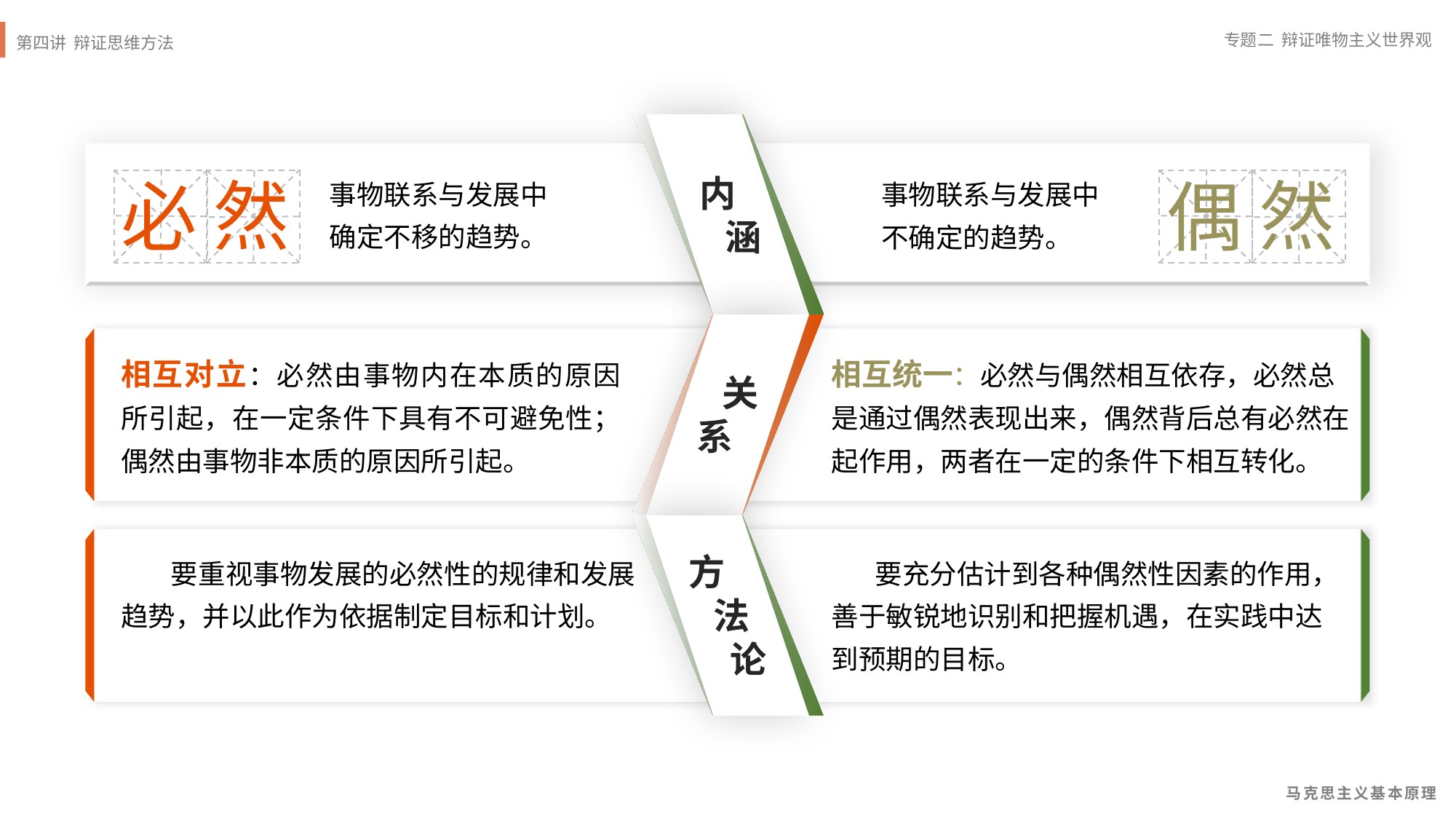

内
  涵

事物联系与发展中确定不移的趋势。
事物联系与发展中不确定的趋势。
然
必

然
偶

  关
系

相互对立：必然由事物内在本质的原因所引起，在一定条件下具有不可避免性；偶然由事物非本质的原因所引起。
相互统一：必然与偶然相互依存，必然总是通过偶然表现出来，偶然背后总有必然在起作用，两者在一定的条件下相互转化。

方
  法
    论

       要重视事物发展的必然性的规律和发展趋势，并以此作为依据制定目标和计划。
      要充分估计到各种偶然性因素的作用，善于敏锐地识别和把握机遇，在实践中达到预期的目标。